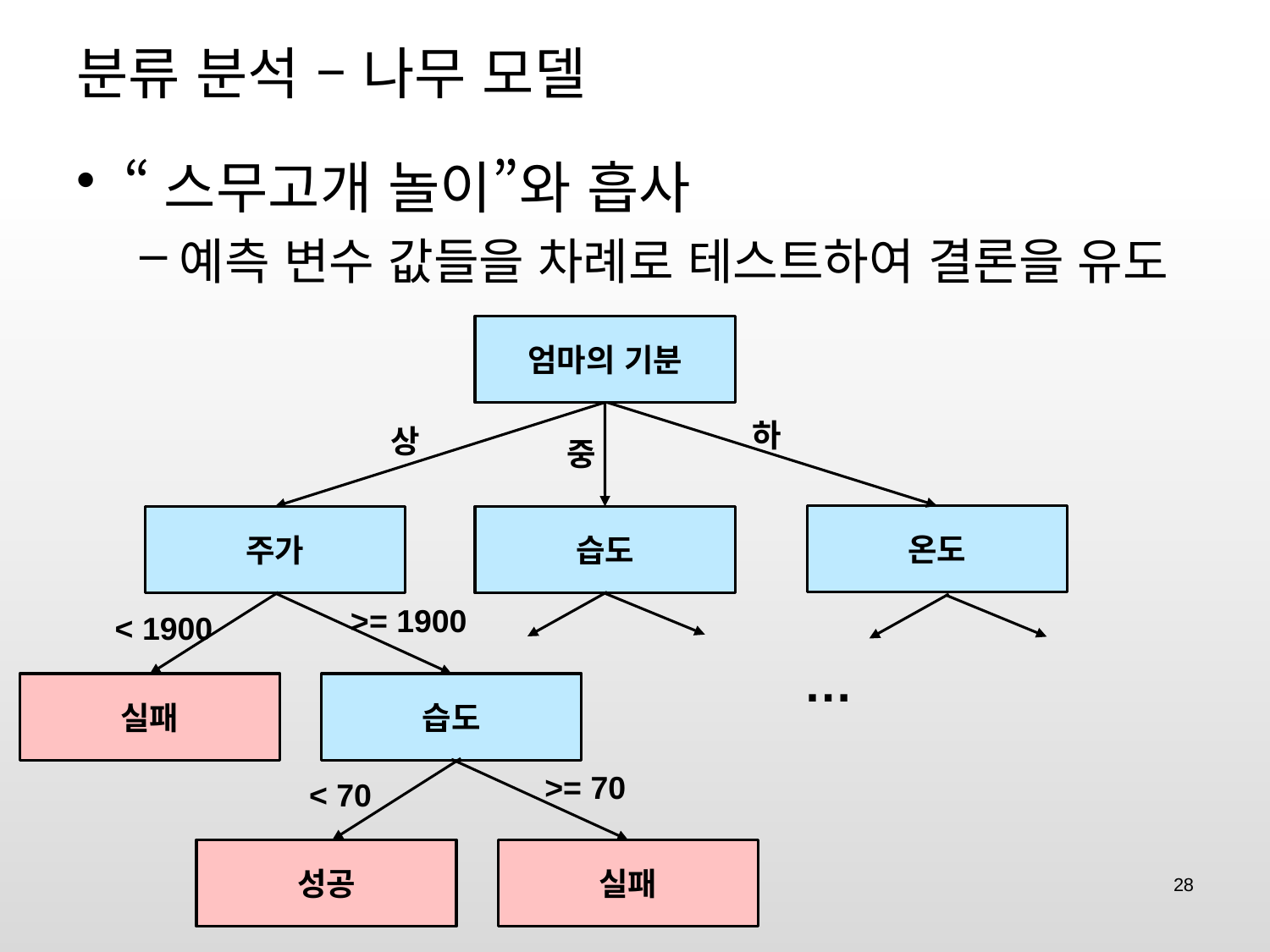

# 분류 분석 – 나무 모델
“스무고개 놀이”와 흡사
예측 변수 값들을 차례로 테스트하여 결론을 유도
엄마의 기분
하
상
중
온도
주가
습도
>= 1900
< 1900
…
습도
실패
>= 70
< 70
실패
성공
28